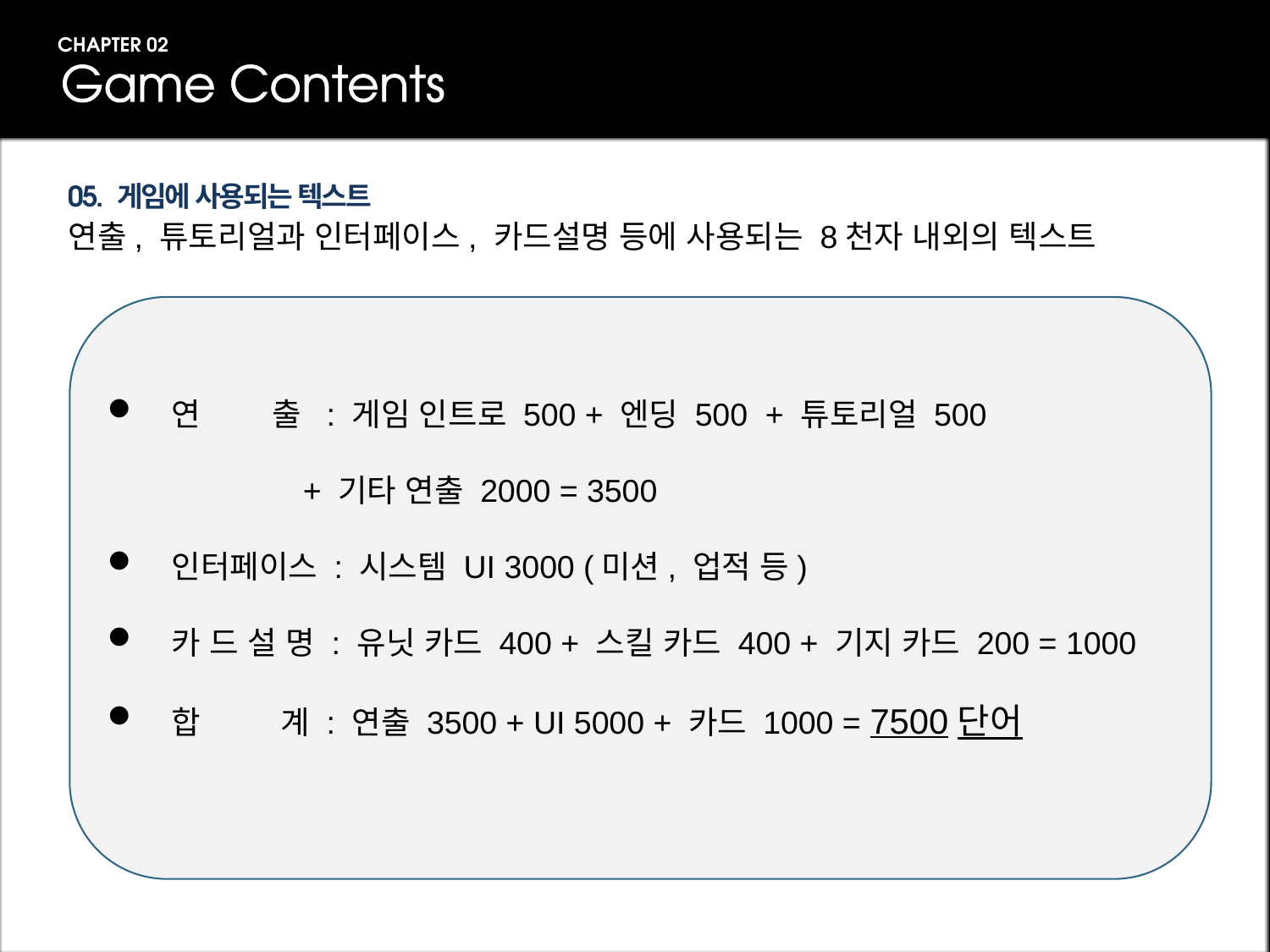

CHAPTER 02
Game Contents

05. 게임에 사용되는 텍스트
연출, 튜토리얼과 인터페이스, 카드설명 등에 사용되는 8천자 내외의 텍스트

 연        출  : 게임 인트로 500 + 엔딩 500  + 튜토리얼 500

                      + 기타 연출 2000 = 3500

 인터페이스 : 시스템 UI 3000 (미션, 업적 등)

 카 드 설 명 : 유닛 카드 400 + 스킬 카드 400 + 기지 카드 200 = 1000

 합         계 : 연출 3500 + UI 5000 + 카드 1000 = 7500단어